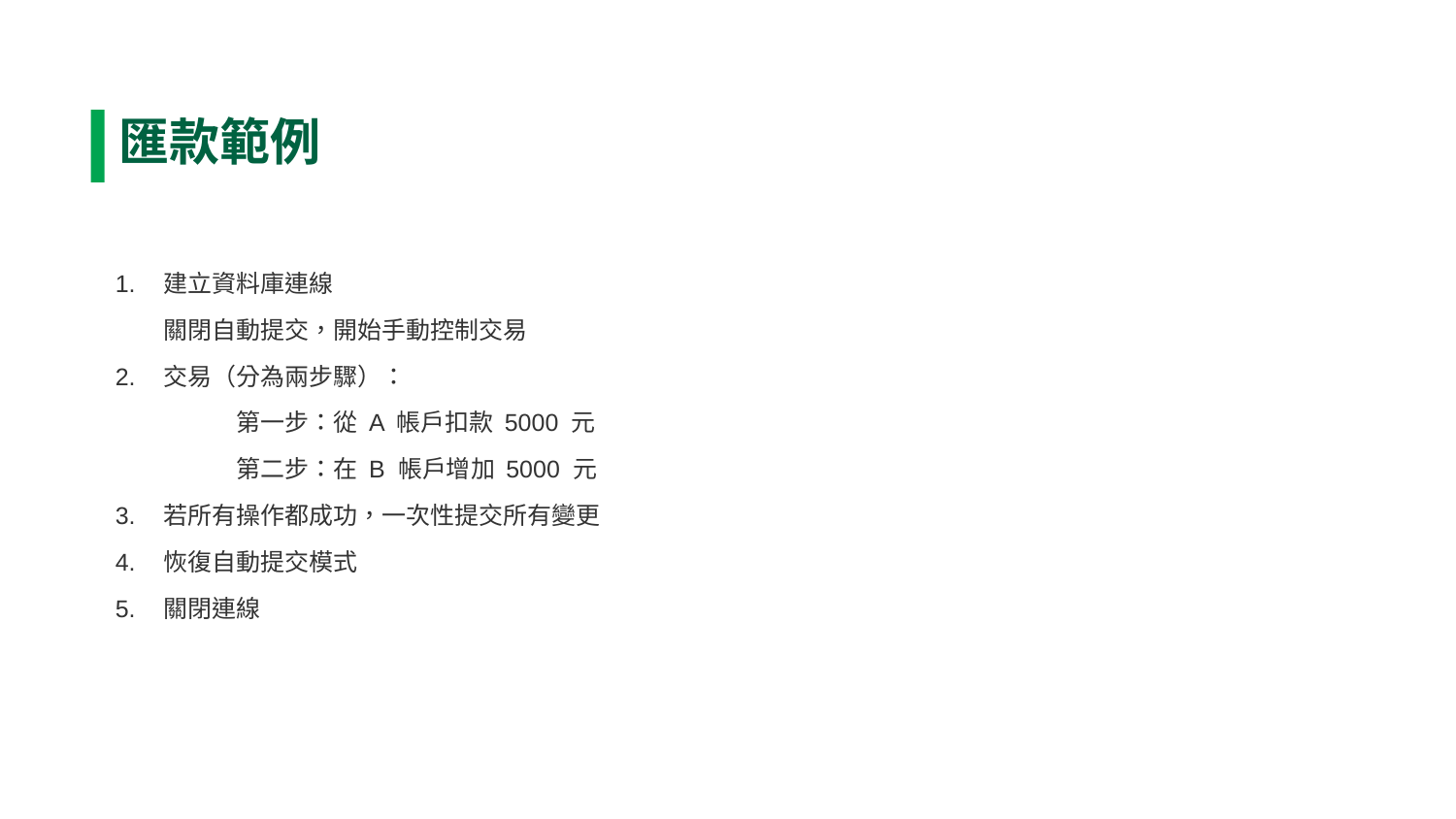

匯款範例
建立資料庫連線
關閉自動提交，開始手動控制交易
交易（分為兩步驟）：
第一步：從 A 帳戶扣款 5000 元
第二步：在 B 帳戶增加 5000 元
若所有操作都成功，一次性提交所有變更
恢復自動提交模式
關閉連線